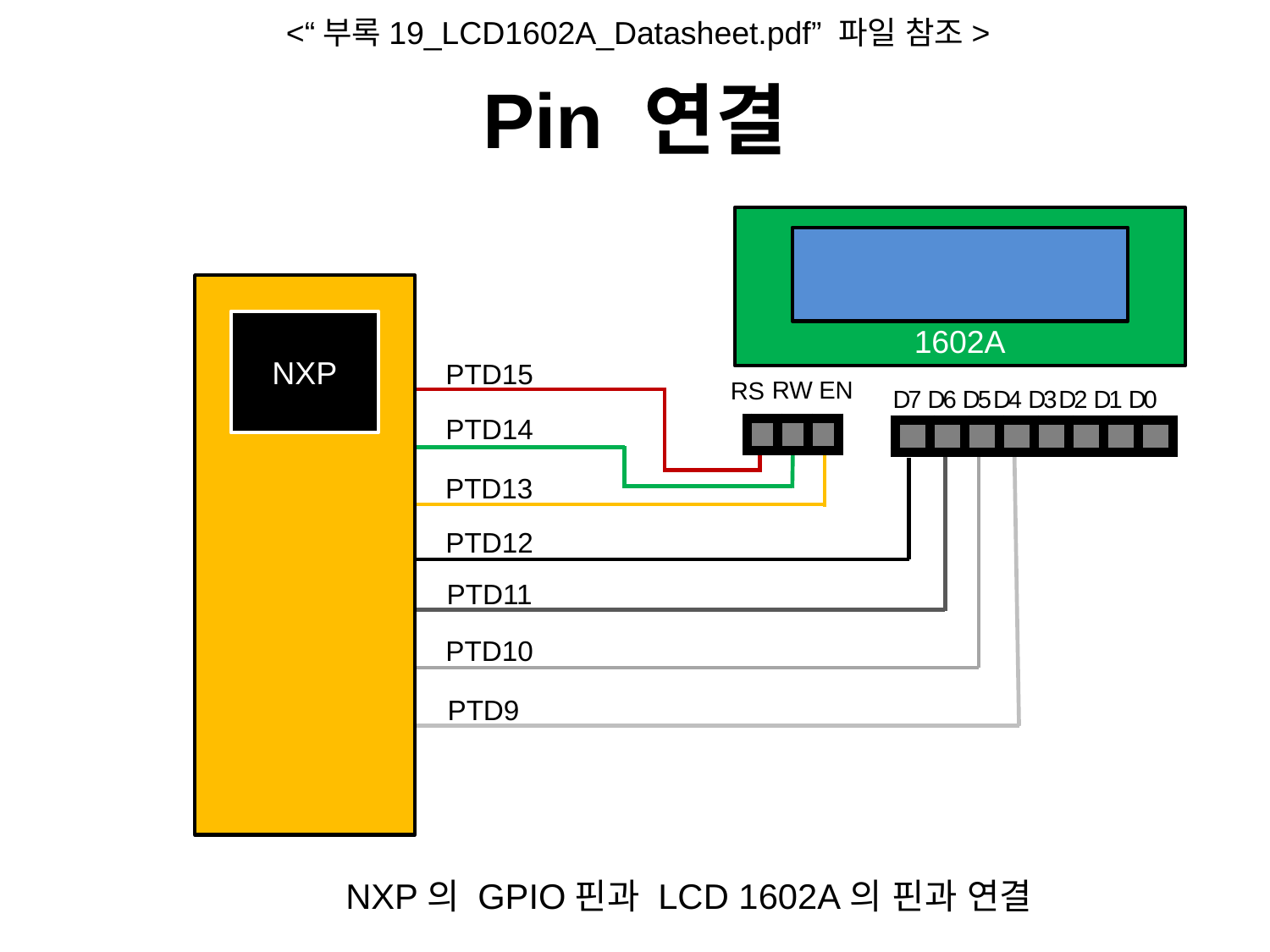

<“부록19_LCD1602A_Datasheet.pdf” 파일 참조>
# Pin 연결
1602A

NXP
PTD15
EN
RW
RS
D7  D6  D5 D4  D3 D2  D1  D0
PTD14
|  |  |  |
| --- | --- | --- |
|  |  |  |  |  |  |  |  |
| --- | --- | --- | --- | --- | --- | --- | --- |
PTD13
PTD12
PTD11
PTD10
PTD9
NXP의 GPIO핀과 LCD 1602A의 핀과 연결